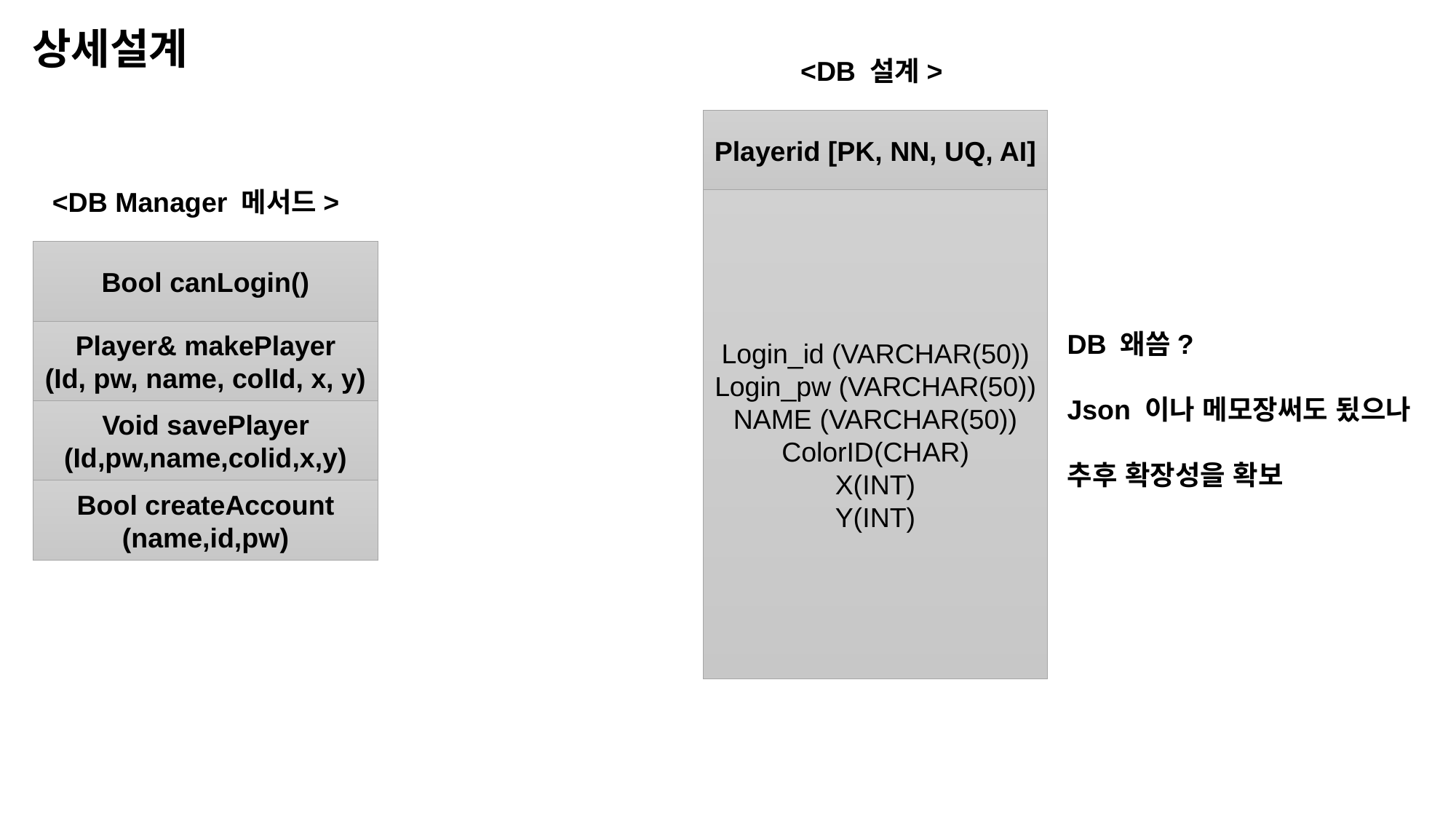

상세설계
<DB 설계>
Playerid [PK, NN, UQ, AI]
<DB Manager 메서드>
Login_id (VARCHAR(50))
Login_pw (VARCHAR(50))
NAME (VARCHAR(50))
ColorID(CHAR)
X(INT)
Y(INT)
Bool canLogin()
Player& makePlayer
(Id, pw, name, colId, x, y)
DB 왜씀?

Json 이나 메모장써도 됬으나

추후 확장성을 확보
Void savePlayer
(Id,pw,name,colid,x,y)
Bool createAccount
(name,id,pw)